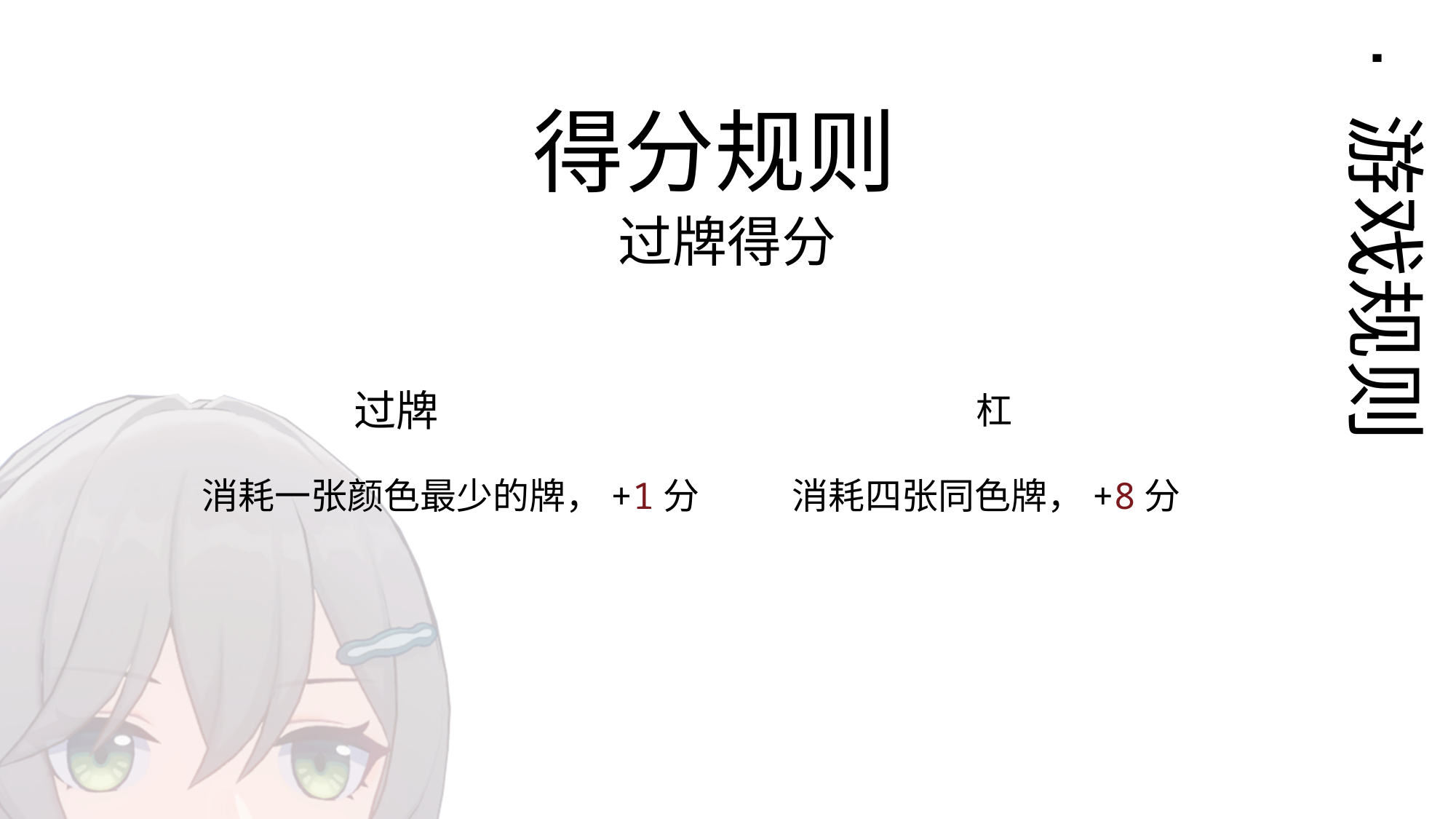

· 游戏规则
得分规则
过牌得分

过牌
杠
消耗四张同色牌，+8分
消耗一张颜色最少的牌，+1分
· 截图演示